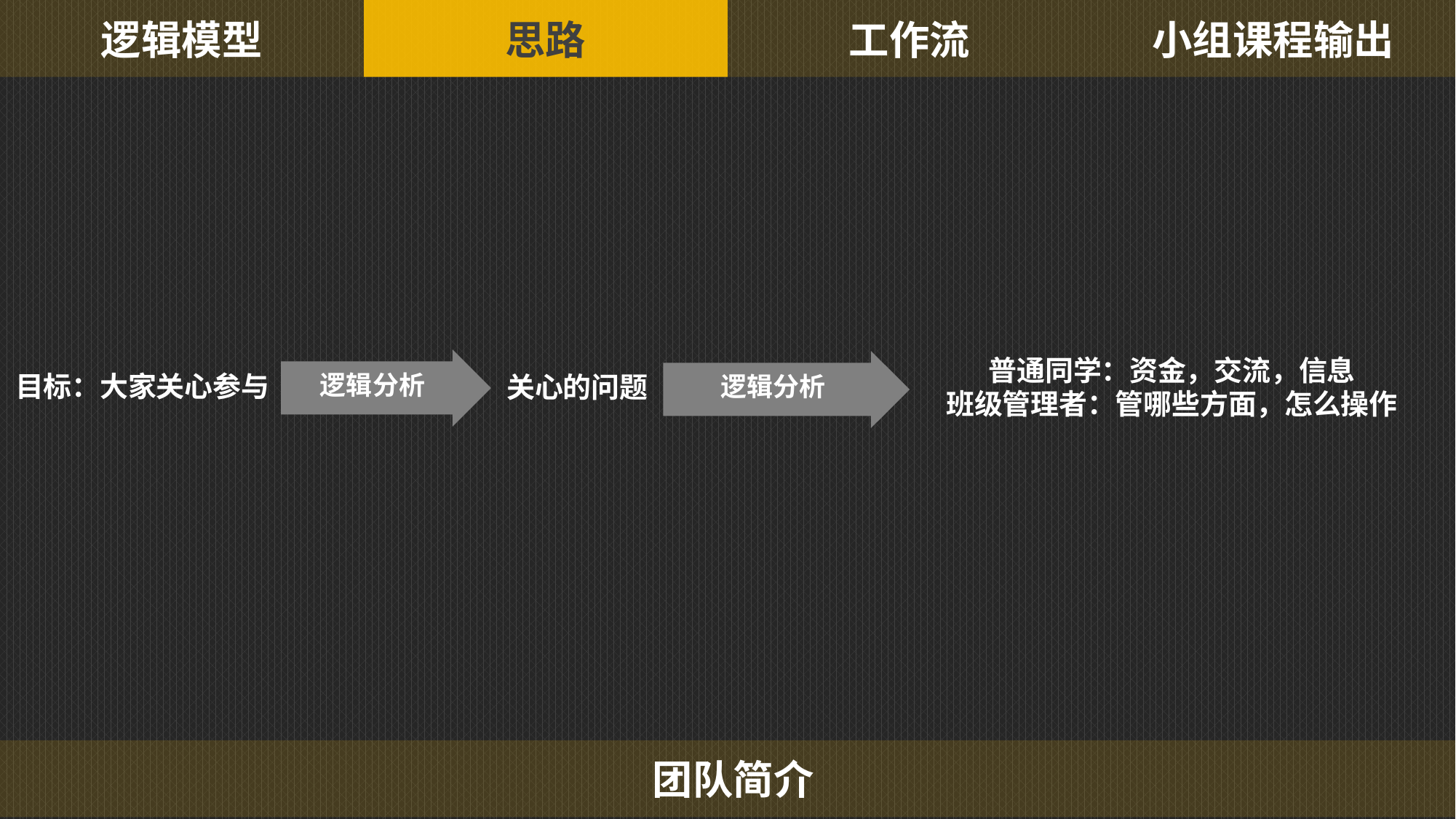

思路
逻辑模型
小组课程输出
工作流
普通同学：资金，交流，信息
班级管理者：管哪些方面，怎么操作
逻辑分析
逻辑分析
目标：大家关心参与
关心的问题
团队简介